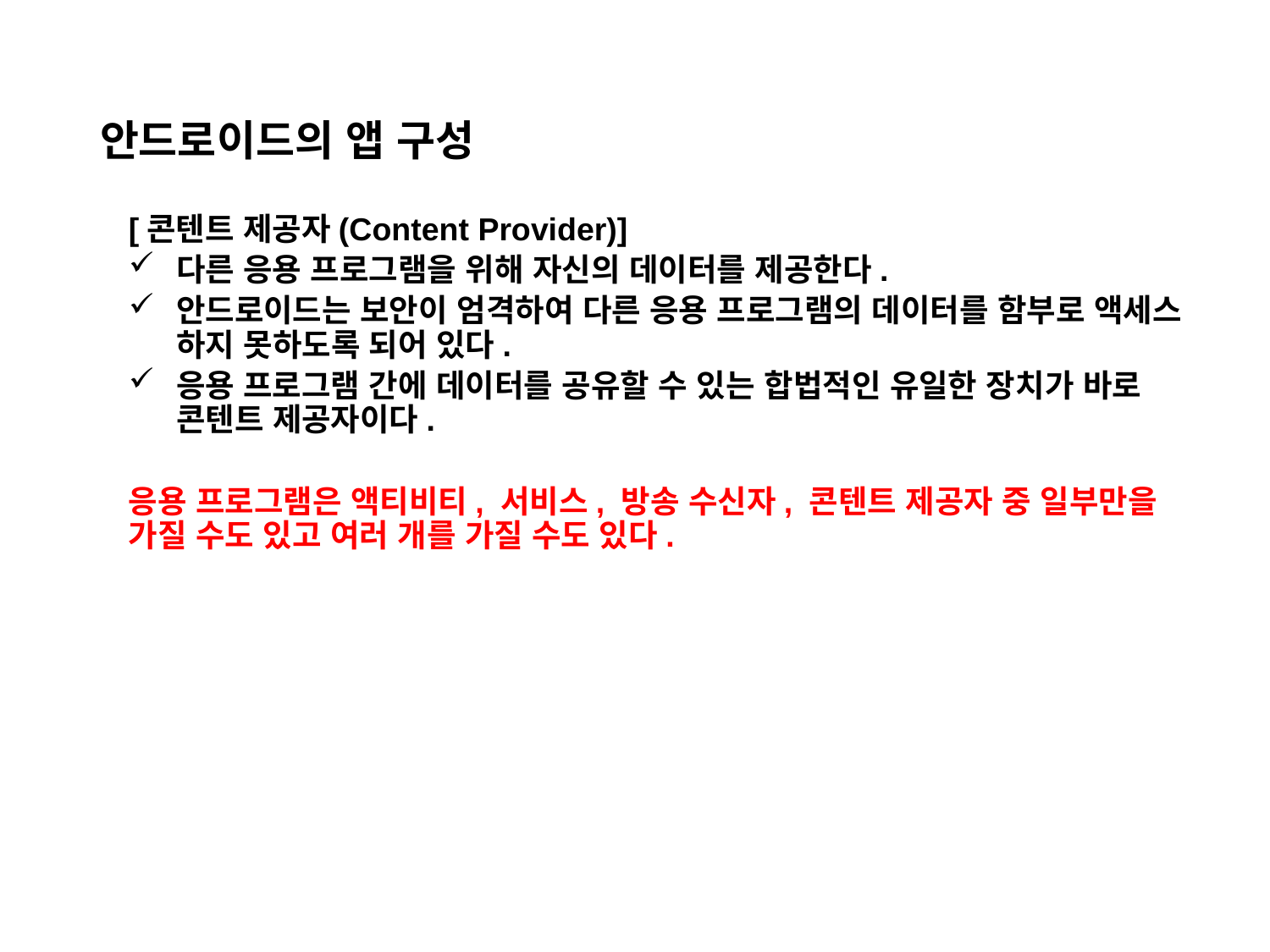

# 안드로이드의 앱 구성
[콘텐트 제공자(Content Provider)]
다른 응용 프로그램을 위해 자신의 데이터를 제공한다.
안드로이드는 보안이 엄격하여 다른 응용 프로그램의 데이터를 함부로 액세스 하지 못하도록 되어 있다.
응용 프로그램 간에 데이터를 공유할 수 있는 합법적인 유일한 장치가 바로 콘텐트 제공자이다.

응용 프로그램은 액티비티, 서비스, 방송 수신자, 콘텐트 제공자 중 일부만을 가질 수도 있고 여러 개를 가질 수도 있다.